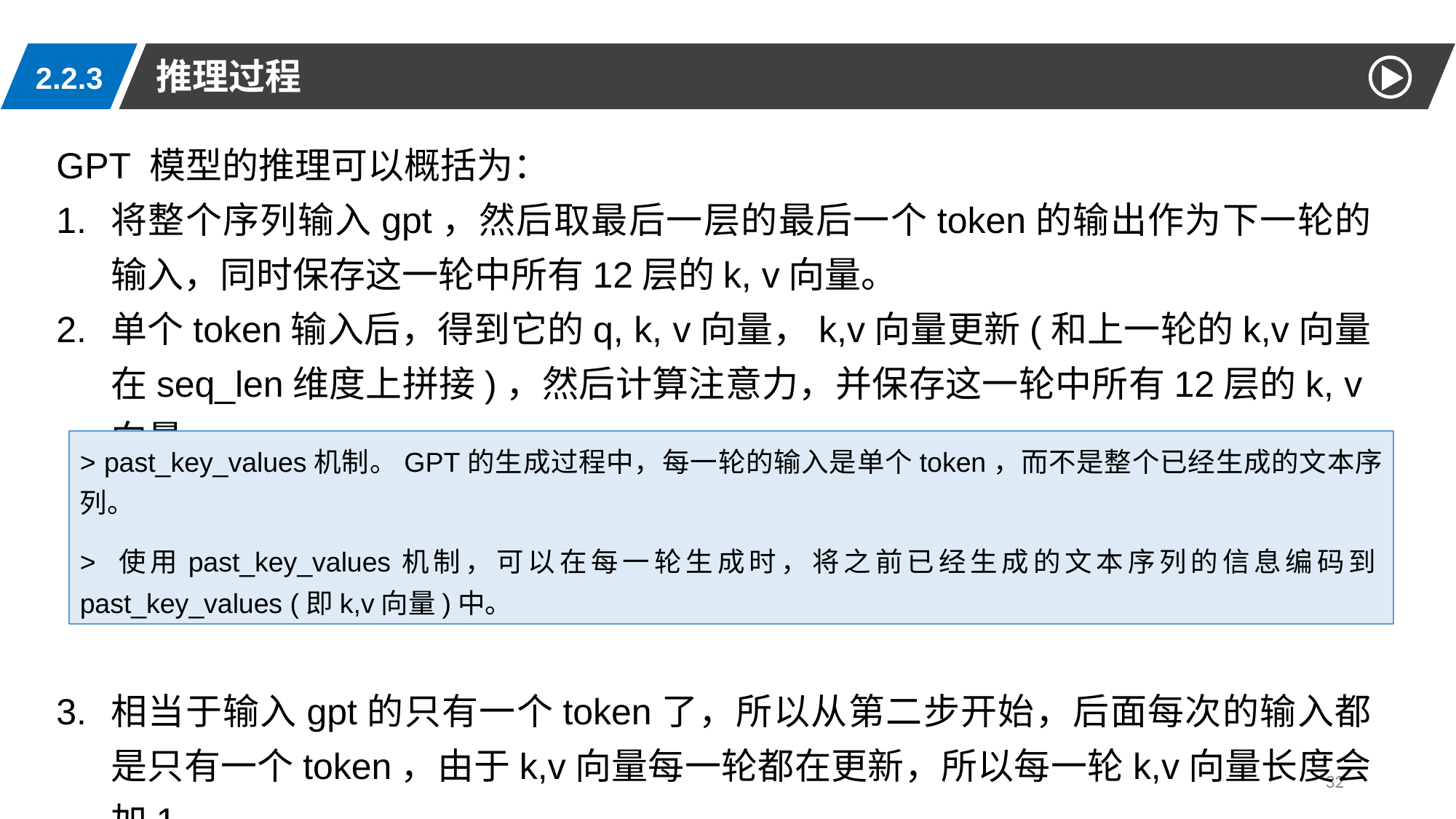

推理过程
2.2.3

GPT 模型的推理可以概括为：
将整个序列输入gpt，然后取最后一层的最后一个token的输出作为下一轮的输入，同时保存这一轮中所有12层的k, v向量。
单个token输入后，得到它的q, k, v向量，k,v向量更新(和上一轮的k,v向量在seq_len维度上拼接)，然后计算注意力，并保存这一轮中所有12层的k, v向量。

相当于输入gpt的只有一个token了，所以从第二步开始，后面每次的输入都是只有一个token，由于k,v向量每一轮都在更新，所以每一轮k,v向量长度会加1。

> past_key_values机制。GPT的生成过程中，每一轮的输入是单个token，而不是整个已经生成的文本序列。

> 使用past_key_values机制，可以在每一轮生成时，将之前已经生成的文本序列的信息编码到past_key_values (即k,v向量)中。
32